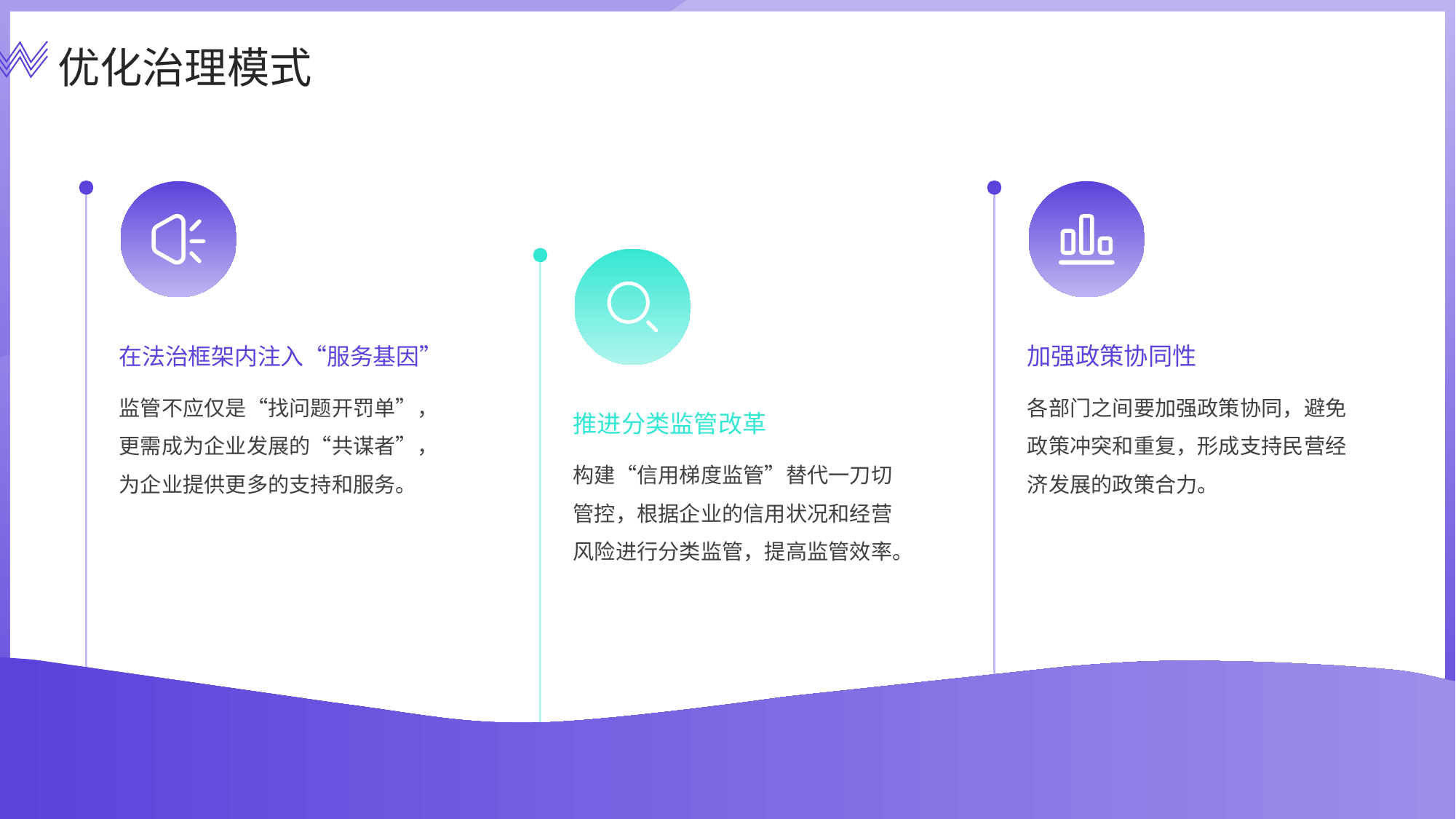

优化治理模式

在法治框架内注入“服务基因”
加强政策协同性
推进分类监管改革
监管不应仅是“找问题开罚单”，更需成为企业发展的“共谋者”，为企业提供更多的支持和服务。
各部门之间要加强政策协同，避免政策冲突和重复，形成支持民营经济发展的政策合力。
构建“信用梯度监管”替代一刀切管控，根据企业的信用状况和经营风险进行分类监管，提高监管效率。